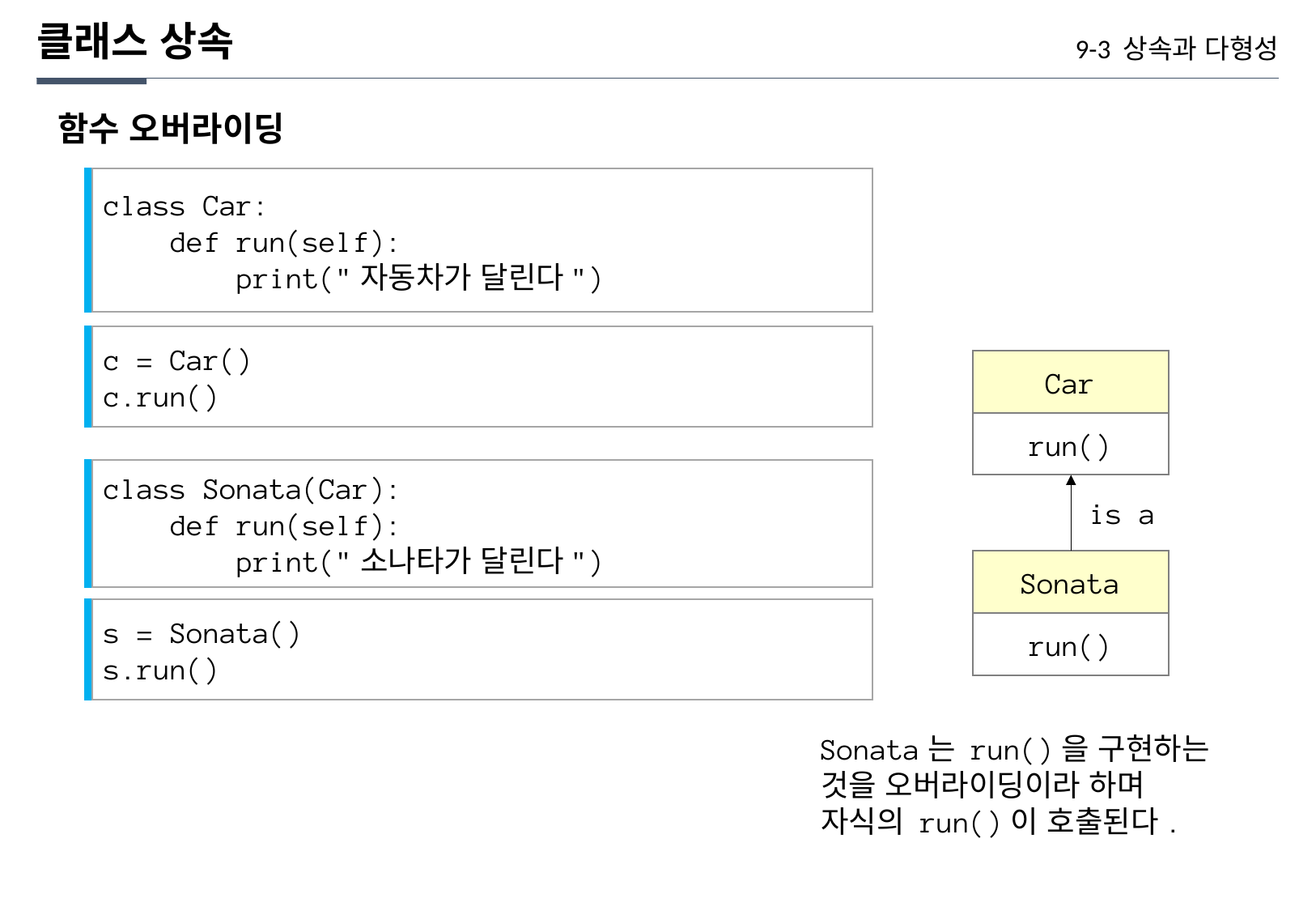

클래스 상속
9-3 상속과 다형성
함수 오버라이딩

class Car:
    def run(self):
        print("자동차가 달린다")

c = Car()
c.run()
Car
run()

class Sonata(Car):
    def run(self):
        print("소나타가 달린다")
is a
Sonata

s = Sonata()
s.run()
run()
Sonata는 run()을 구현하는
것을 오버라이딩이라 하며
자식의 run()이 호출된다.